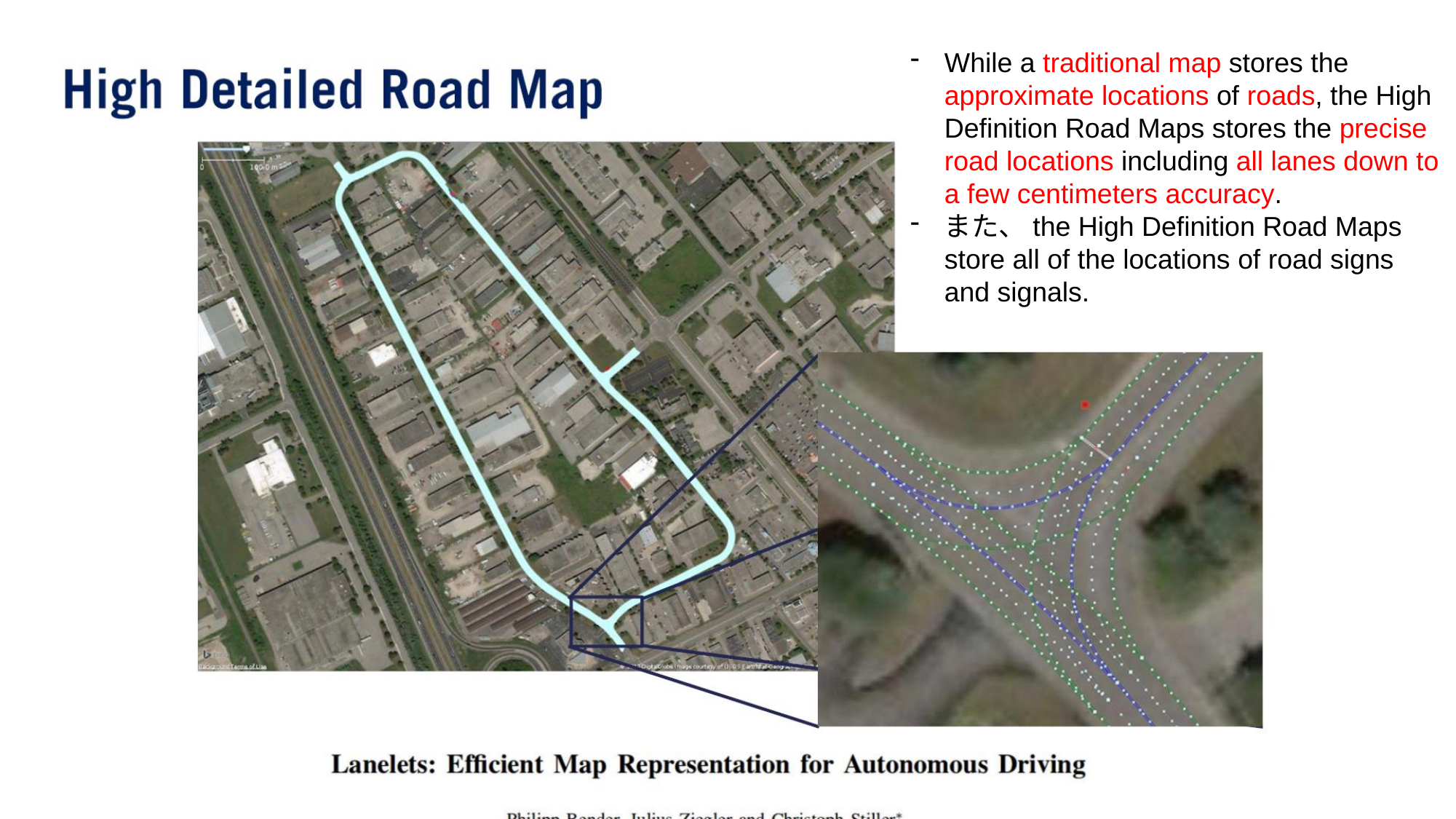

While a traditional map stores the approximate locations of roads, the High Definition Road Maps stores the precise road locations including all lanes down to a few centimeters accuracy.
また、the High Definition Road Maps store all of the locations of road signs and signals.